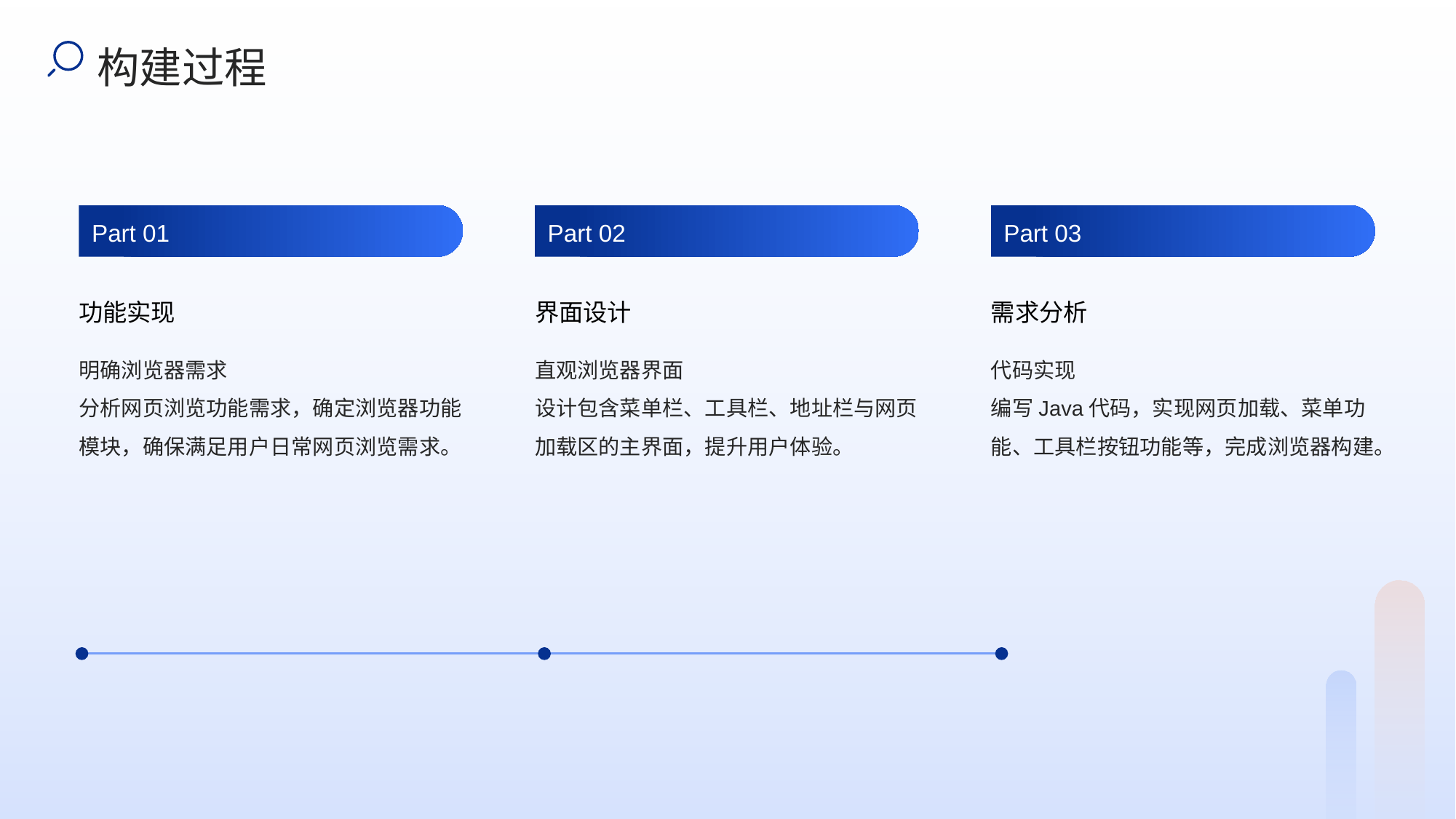

构建过程

Part 01
Part 02
Part 03
功能实现
界面设计
需求分析
明确浏览器需求
分析网页浏览功能需求，确定浏览器功能模块，确保满足用户日常网页浏览需求。
直观浏览器界面
设计包含菜单栏、工具栏、地址栏与网页加载区的主界面，提升用户体验。
代码实现
编写Java代码，实现网页加载、菜单功能、工具栏按钮功能等，完成浏览器构建。